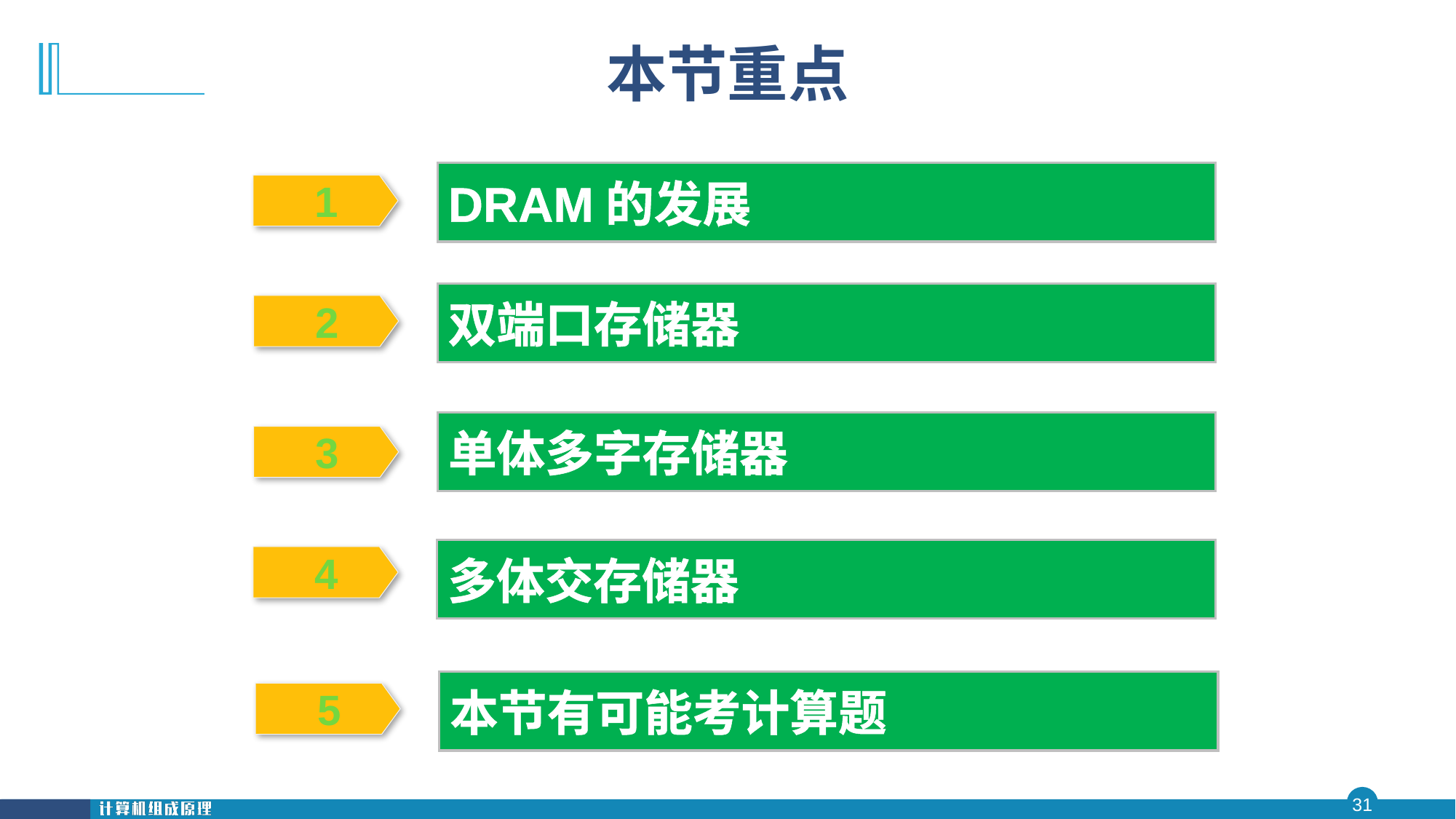

# 本节重点
DRAM的发展
 1
双端口存储器
 2
单体多字存储器
 3
多体交存储器
 4
本节有可能考计算题
 5